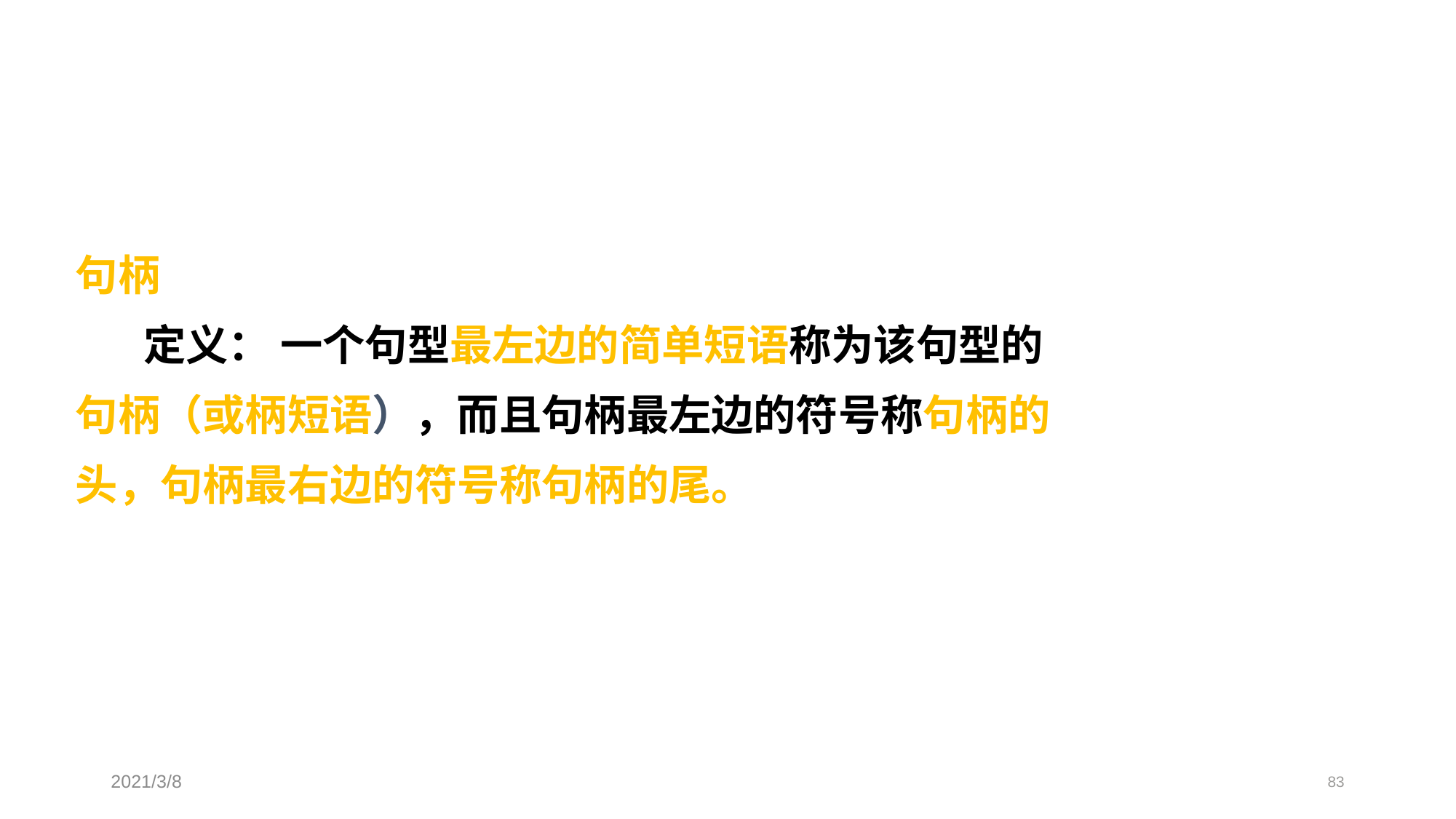

句柄
      定义： 一个句型最左边的简单短语称为该句型的
句柄（或柄短语），而且句柄最左边的符号称句柄的
头，句柄最右边的符号称句柄的尾。
2021/3/8
83